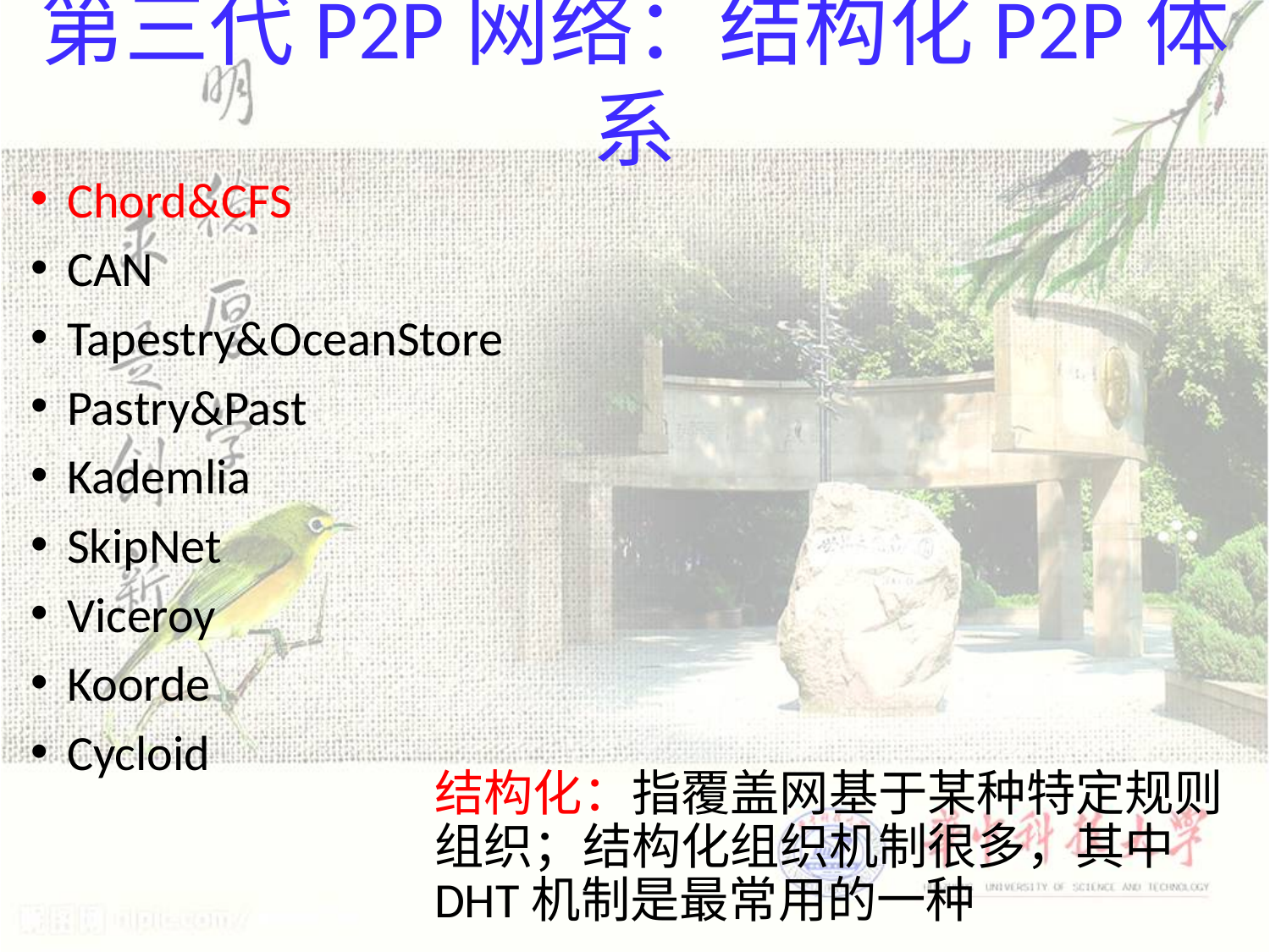

# 第三代P2P网络：结构化P2P体系
Chord&CFS
CAN
Tapestry&OceanStore
Pastry&Past
Kademlia
SkipNet
Viceroy
Koorde
Cycloid
结构化：指覆盖网基于某种特定规则组织；结构化组织机制很多，其中DHT机制是最常用的一种